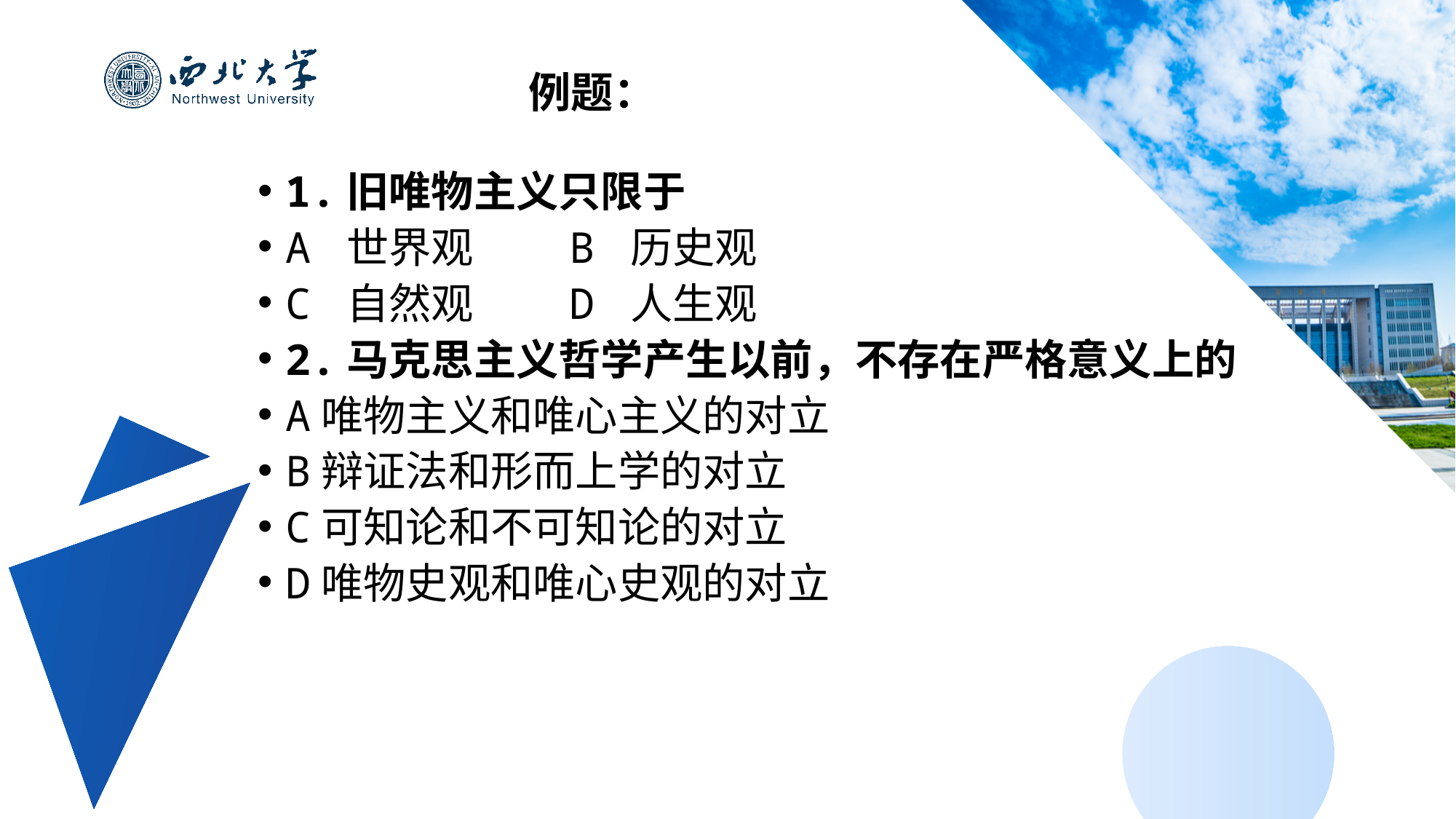

例题：
1.旧唯物主义只限于
A 世界观         B 历史观
C 自然观         D 人生观
2.马克思主义哲学产生以前，不存在严格意义上的
A唯物主义和唯心主义的对立
B辩证法和形而上学的对立
C可知论和不可知论的对立
D唯物史观和唯心史观的对立